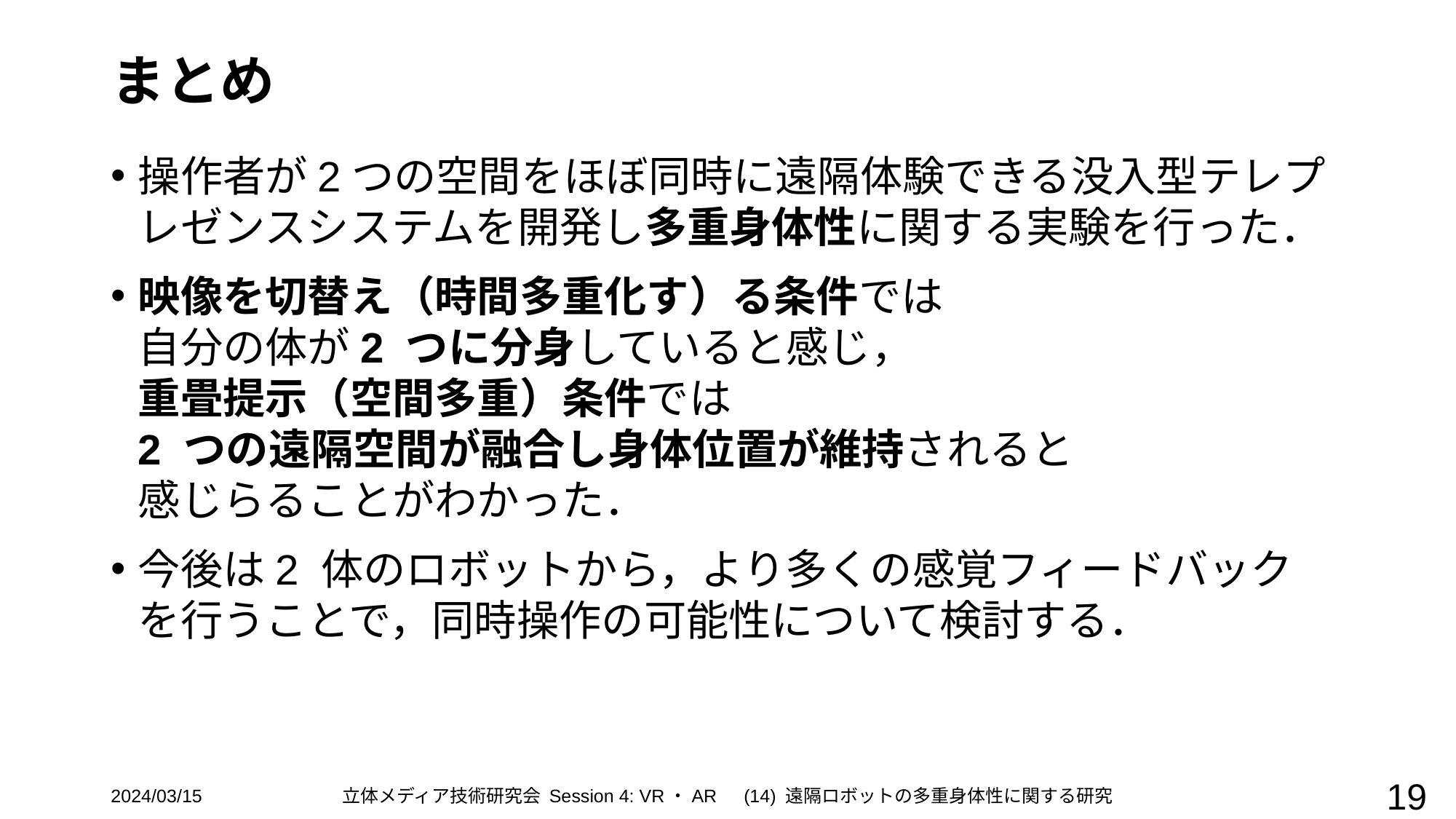

# まとめ
操作者が2つの空間をほぼ同時に遠隔体験できる没入型テレプレゼンスシステムを開発し多重身体性に関する実験を行った．
映像を切替え（時間多重化す）る条件では
自分の体が2 つに分身していると感じ，
重畳提示（空間多重）条件では
2 つの遠隔空間が融合し身体位置が維持されると
感じらることがわかった．
今後は2 体のロボットから，より多くの感覚フィードバック
を行うことで，同時操作の可能性について検討する．
2024/03/15
立体メディア技術研究会 Session 4: VR・AR　(14) 遠隔ロボットの多重身体性に関する研究
19